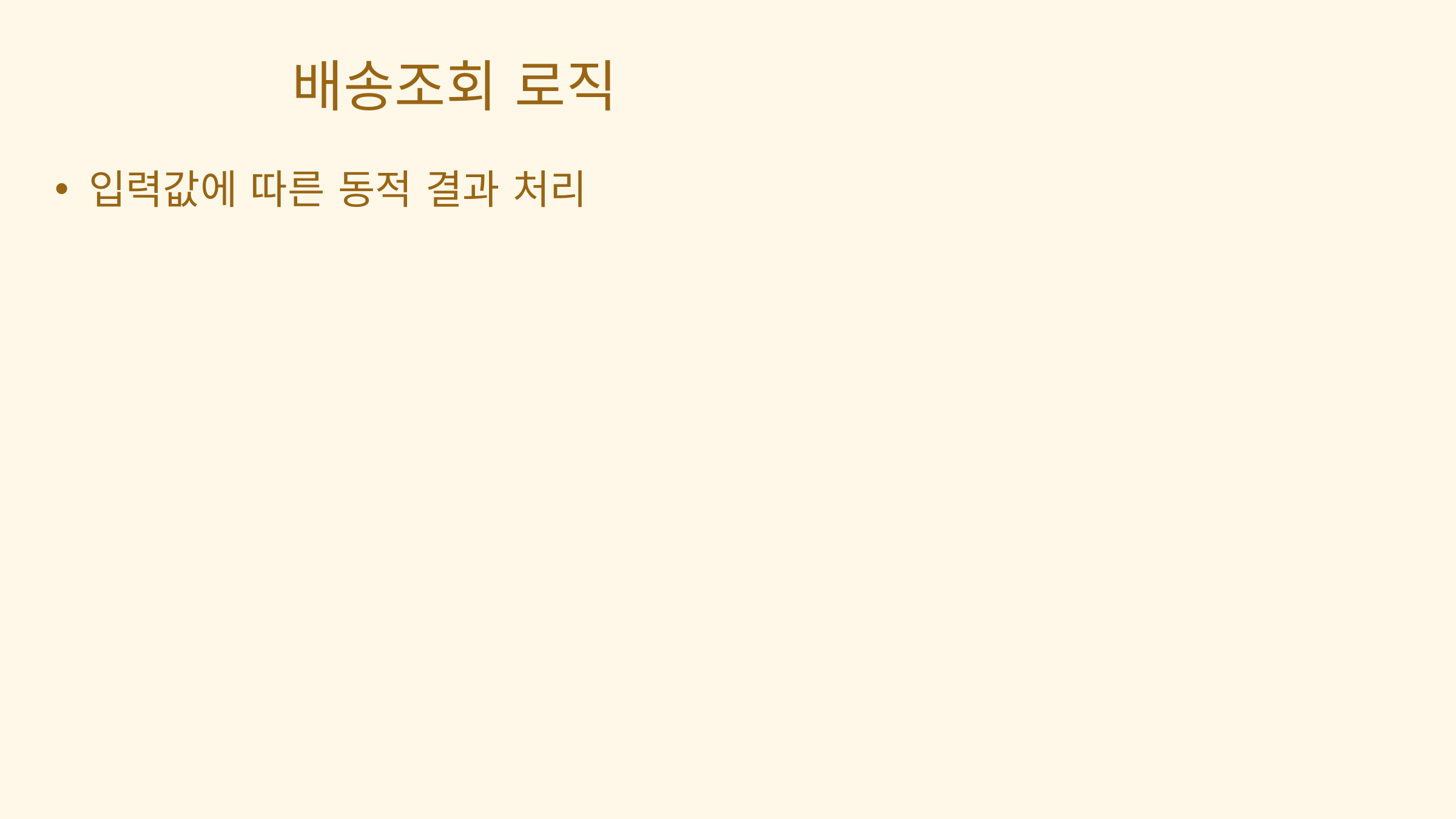

배송조회 로직
입력값에 따른 동적 결과 처리